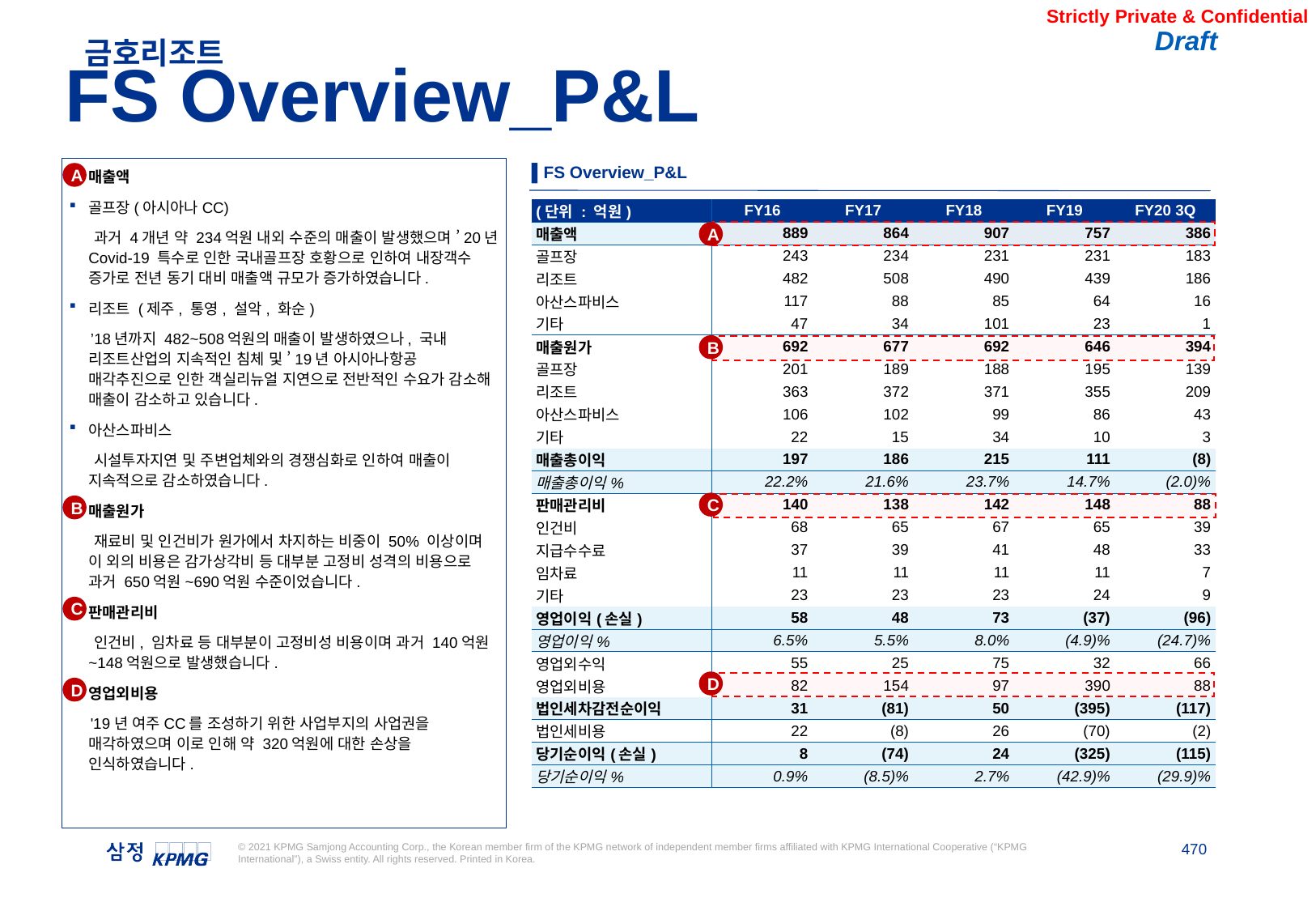

금호리조트
FS Overview_P&L
▌FS Overview_P&L

매출액
골프장(아시아나CC)
     과거 4개년 약 234억원 내외 수준의 매출이 발생했으며 ’20년 Covid-19 특수로 인한 국내골프장 호황으로 인하여 내장객수 증가로 전년 동기 대비 매출액 규모가 증가하였습니다.
리조트 (제주, 통영, 설악, 화순)
     ’18년까지 482~508억원의 매출이 발생하였으나, 국내 리조트산업의 지속적인 침체 및 ’19년 아시아나항공 매각추진으로 인한 객실리뉴얼 지연으로 전반적인 수요가 감소해 매출이 감소하고 있습니다.
아산스파비스
     시설투자지연 및 주변업체와의 경쟁심화로 인하여 매출이 지속적으로 감소하였습니다.
매출원가
     재료비 및 인건비가 원가에서 차지하는 비중이 50% 이상이며 이 외의 비용은 감가상각비 등 대부분 고정비 성격의 비용으로 과거 650억원~690억원 수준이었습니다.
판매관리비
     인건비, 임차료 등 대부분이 고정비성 비용이며 과거 140억원~148억원으로 발생했습니다.
영업외비용
     '19년 여주CC를 조성하기 위한 사업부지의 사업권을 매각하였으며 이로 인해 약 320억원에 대한 손상을 인식하였습니다.

A
| (단위 : 억원) | FY16 | FY17 | FY18 | FY19 | FY20 3Q |
| --- | --- | --- | --- | --- | --- |
| 매출액 | 889 | 864 | 907 | 757 | 386 |
| 골프장 | 243 | 234 | 231 | 231 | 183 |
| 리조트 | 482 | 508 | 490 | 439 | 186 |
| 아산스파비스 | 117 | 88 | 85 | 64 | 16 |
| 기타 | 47 | 34 | 101 | 23 | 1 |
| 매출원가 | 692 | 677 | 692 | 646 | 394 |
| 골프장 | 201 | 189 | 188 | 195 | 139 |
| 리조트 | 363 | 372 | 371 | 355 | 209 |
| 아산스파비스 | 106 | 102 | 99 | 86 | 43 |
| 기타 | 22 | 15 | 34 | 10 | 3 |
| 매출총이익 | 197 | 186 | 215 | 111 | (8) |
| 매출총이익% | 22.2% | 21.6% | 23.7% | 14.7% | (2.0)% |
| 판매관리비 | 140 | 138 | 142 | 148 | 88 |
| 인건비 | 68 | 65 | 67 | 65 | 39 |
| 지급수수료 | 37 | 39 | 41 | 48 | 33 |
| 임차료 | 11 | 11 | 11 | 11 | 7 |
| 기타 | 23 | 23 | 23 | 24 | 9 |
| 영업이익(손실) | 58 | 48 | 73 | (37) | (96) |
| 영업이익% | 6.5% | 5.5% | 8.0% | (4.9)% | (24.7)% |
| 영업외수익 | 55 | 25 | 75 | 32 | 66 |
| 영업외비용 | 82 | 154 | 97 | 390 | 88 |
| 법인세차감전순이익 | 31 | (81) | 50 | (395) | (117) |
| 법인세비용 | 22 | (8) | 26 | (70) | (2) |
| 당기순이익(손실) | 8 | (74) | 24 | (325) | (115) |
| 당기순이익% | 0.9% | (8.5)% | 2.7% | (42.9)% | (29.9)% |

A
B

C

B
C
D

D